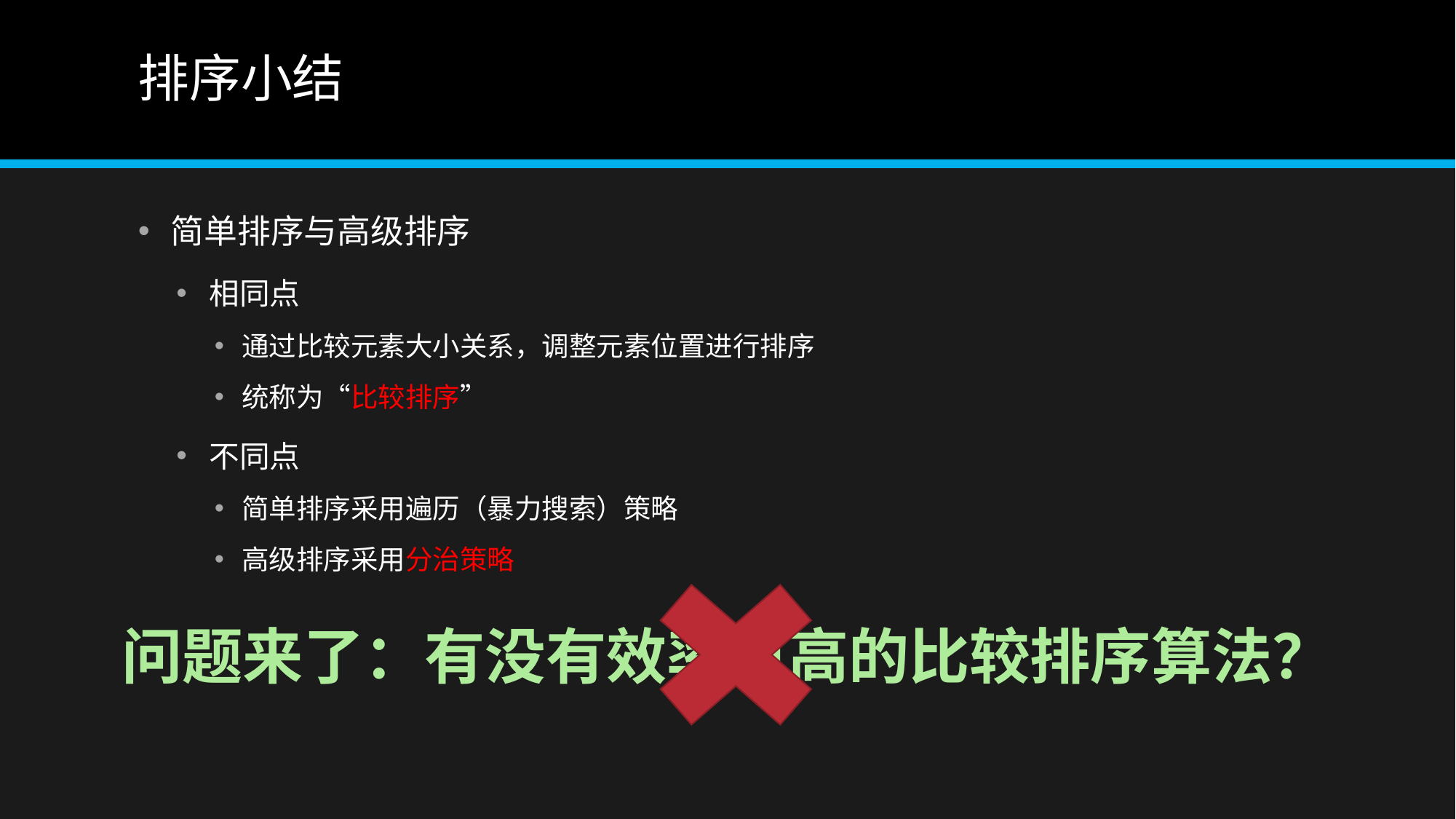

# 排序小结
简单排序与高级排序
相同点
通过比较元素大小关系，调整元素位置进行排序
统称为“比较排序”
不同点
简单排序采用遍历（暴力搜索）策略
高级排序采用分治策略

问题来了：有没有效率更高的比较排序算法？